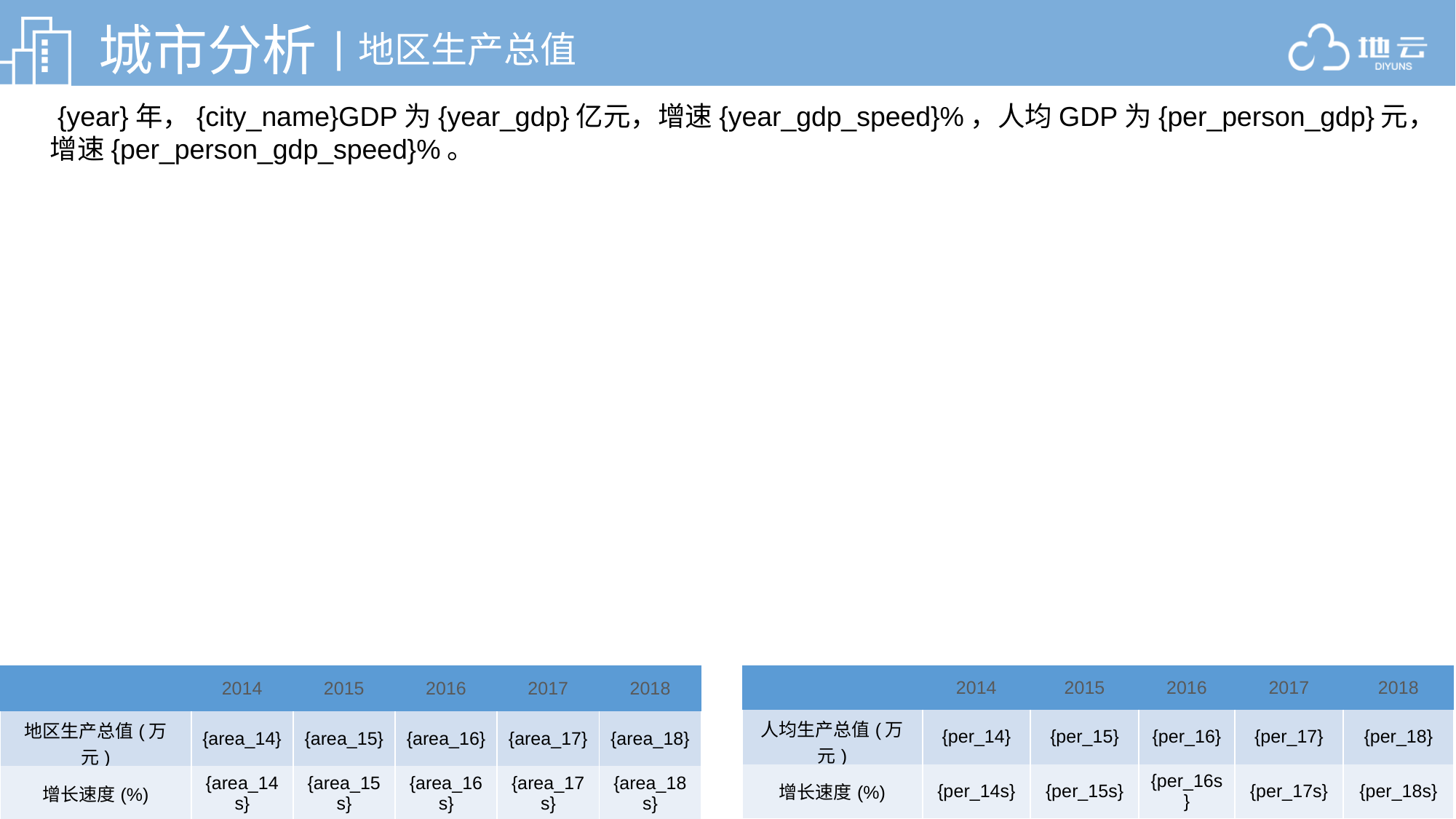

城市分析
|
地区生产总值
 {year}年，{city_name}GDP为{year_gdp}亿元，增速{year_gdp_speed}%，人均GDP为{per_person_gdp}元，增速{per_person_gdp_speed}%。
|  | 2014 | 2015 | 2016 | 2017 | 2018 |
| --- | --- | --- | --- | --- | --- |
| 人均生产总值(万元) | {per\_14} | {per\_15} | {per\_16} | {per\_17} | {per\_18} |
| 增长速度(%) | {per\_14s} | {per\_15s} | {per\_16s} | {per\_17s} | {per\_18s} |
|  | 2014 | 2015 | 2016 | 2017 | 2018 |
| --- | --- | --- | --- | --- | --- |
| 地区生产总值(万元) | {area\_14} | {area\_15} | {area\_16} | {area\_17} | {area\_18} |
| 增长速度(%) | {area\_14s} | {area\_15s} | {area\_16s} | {area\_17s} | {area\_18s} |